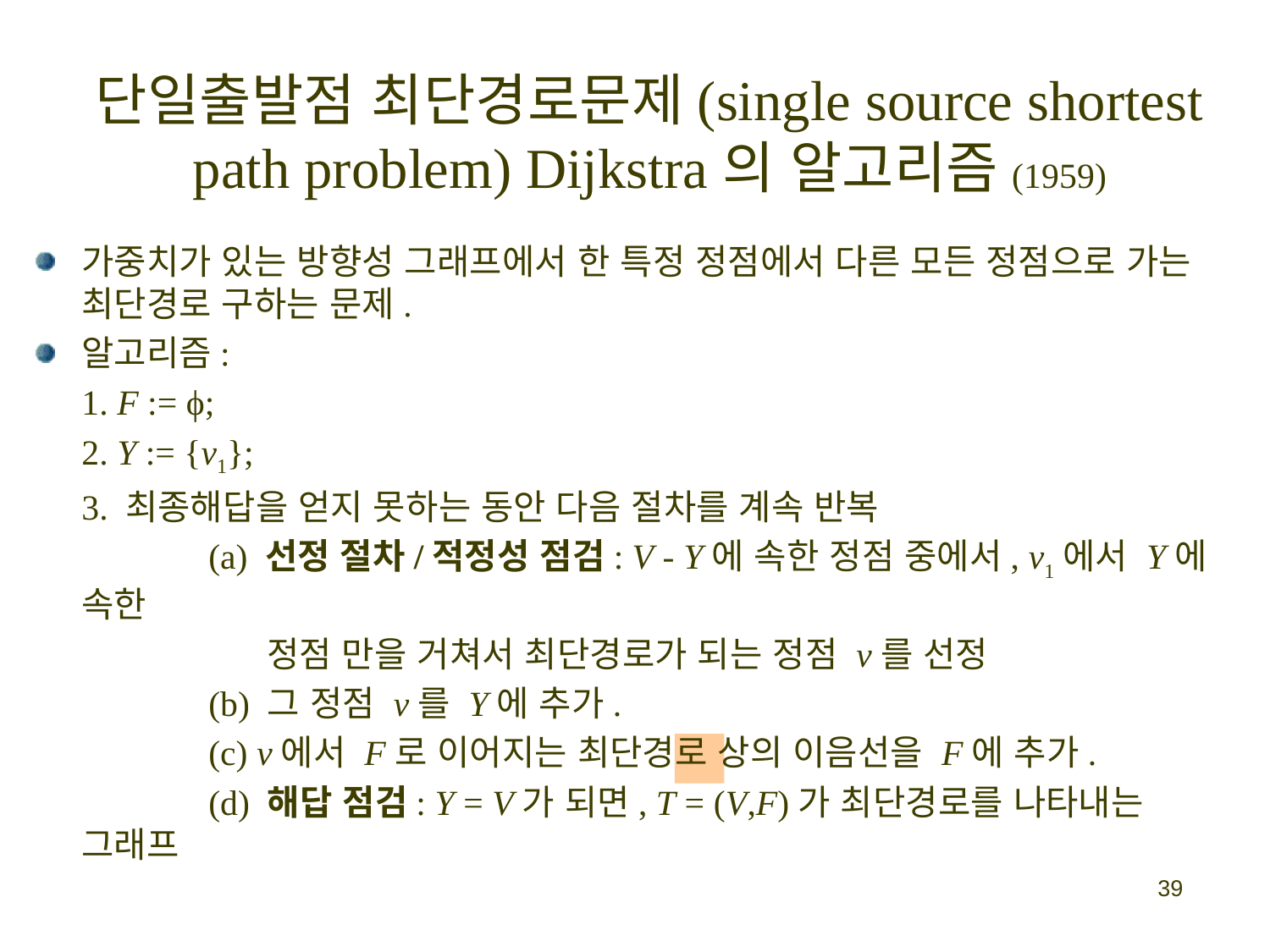

# 단일출발점 최단경로문제(single source shortest path problem) Dijkstra의 알고리즘(1959)
가중치가 있는 방향성 그래프에서 한 특정 정점에서 다른 모든 정점으로 가는 최단경로 구하는 문제.
알고리즘:
	1. F := ϕ;
	2. Y := {v1};
	3. 최종해답을 얻지 못하는 동안 다음 절차를 계속 반복
		(a) 선정 절차/적정성 점검: V - Y에 속한 정점 중에서, v1에서 Y에 속한
		     정점 만을 거쳐서 최단경로가 되는 정점 v를 선정
		(b) 그 정점 v를 Y에 추가.
		(c) v에서 F로 이어지는 최단경로 상의 이음선을 F에 추가.
		(d) 해답 점검: Y = V가 되면, T = (V,F)가 최단경로를 나타내는 그래프

39